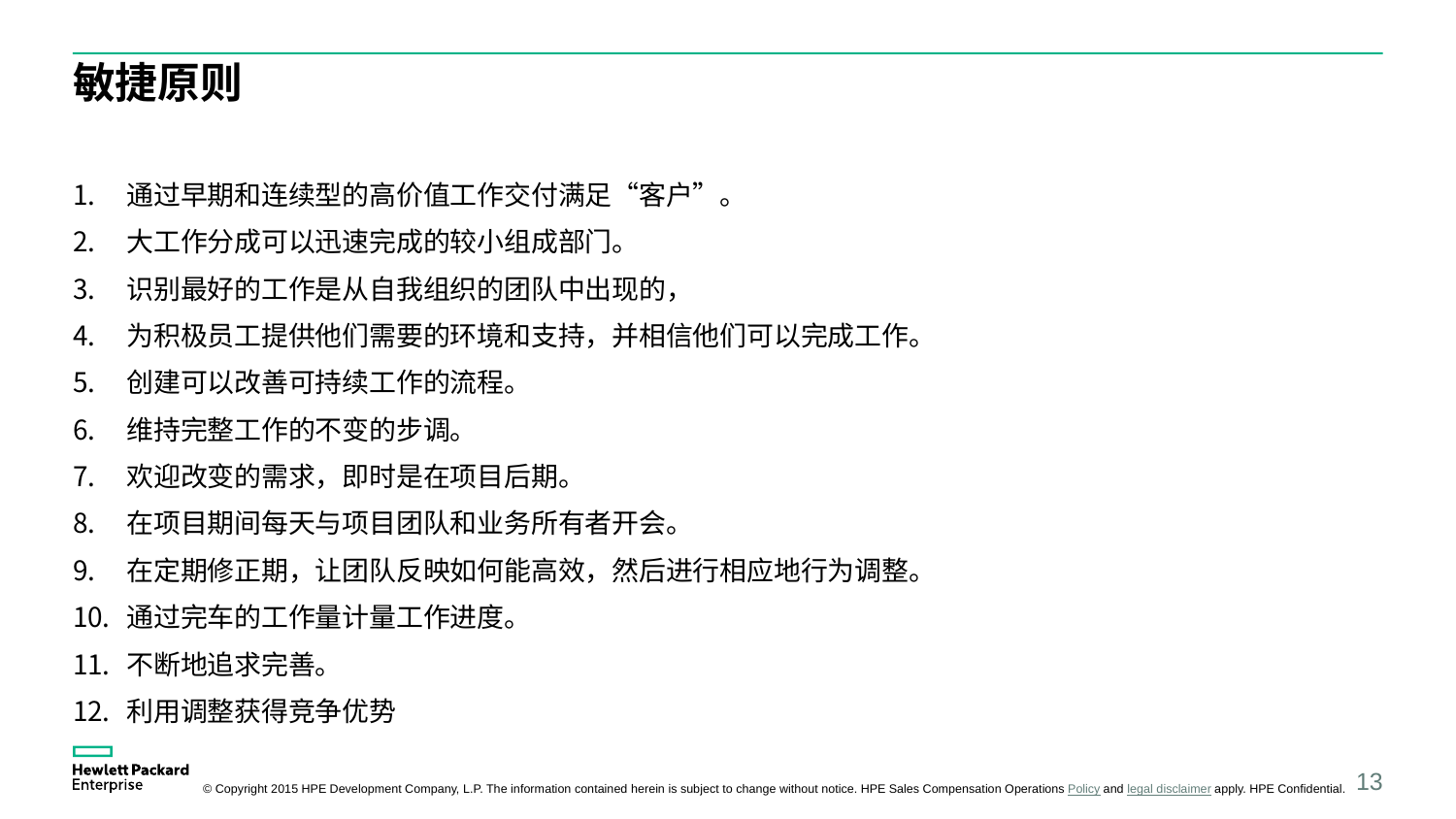

# 敏捷原则
通过早期和连续型的高价值工作交付满足“客户”。
大工作分成可以迅速完成的较小组成部门。
识别最好的工作是从自我组织的团队中出现的，
为积极员工提供他们需要的环境和支持，并相信他们可以完成工作。
创建可以改善可持续工作的流程。
维持完整工作的不变的步调。
欢迎改变的需求，即时是在项目后期。
在项目期间每天与项目团队和业务所有者开会。
在定期修正期，让团队反映如何能高效，然后进行相应地行为调整。
通过完车的工作量计量工作进度。
不断地追求完善。
利用调整获得竞争优势

13